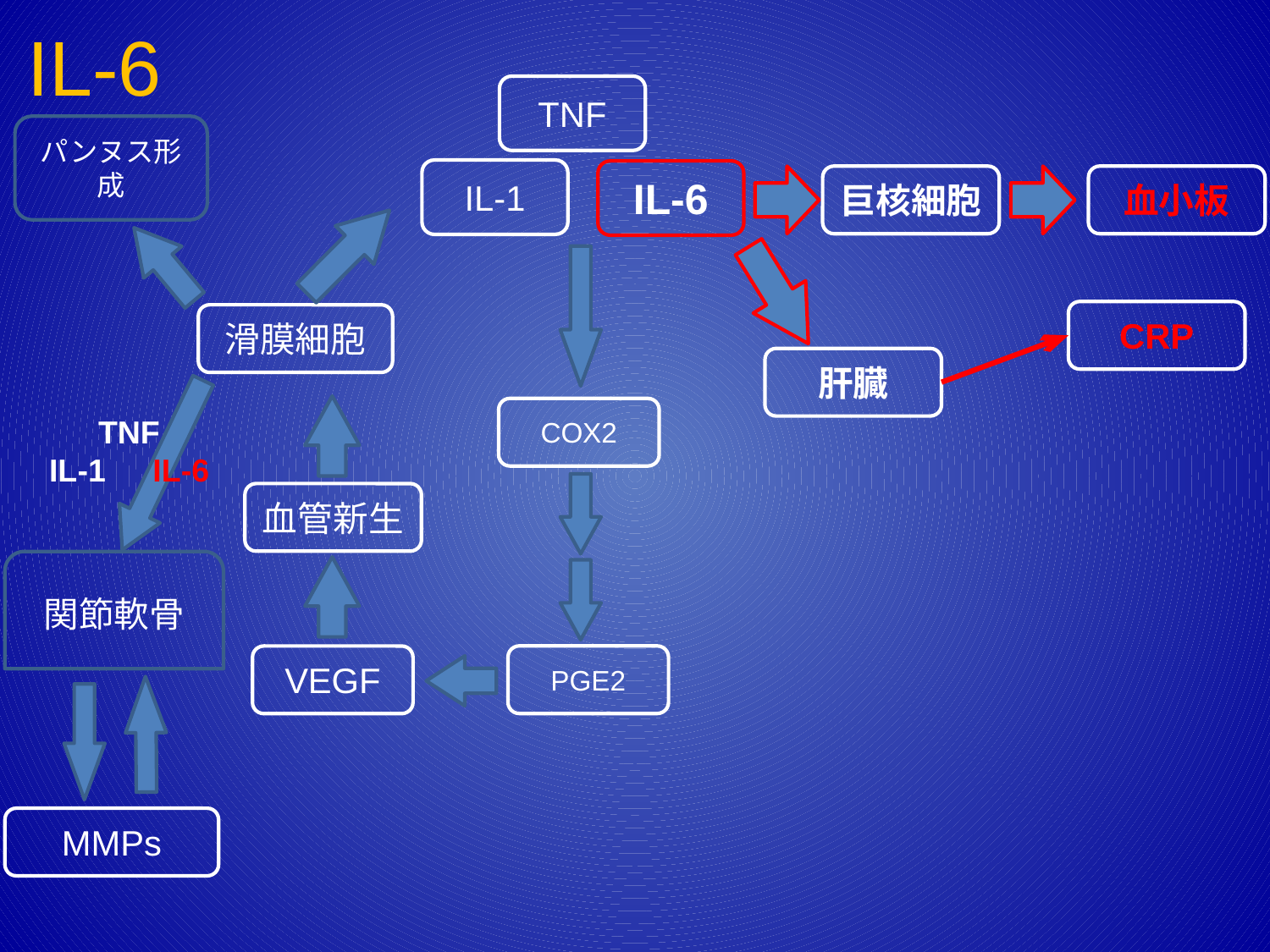

# IL-6
TNF
パンヌス形成
IL-1
IL-6

巨核細胞

血小板

CRP
滑膜細胞
肝臓

COX2
TNF
IL-1　IL-6

血管新生
関節軟骨

PGE2
VEGF

MMPs